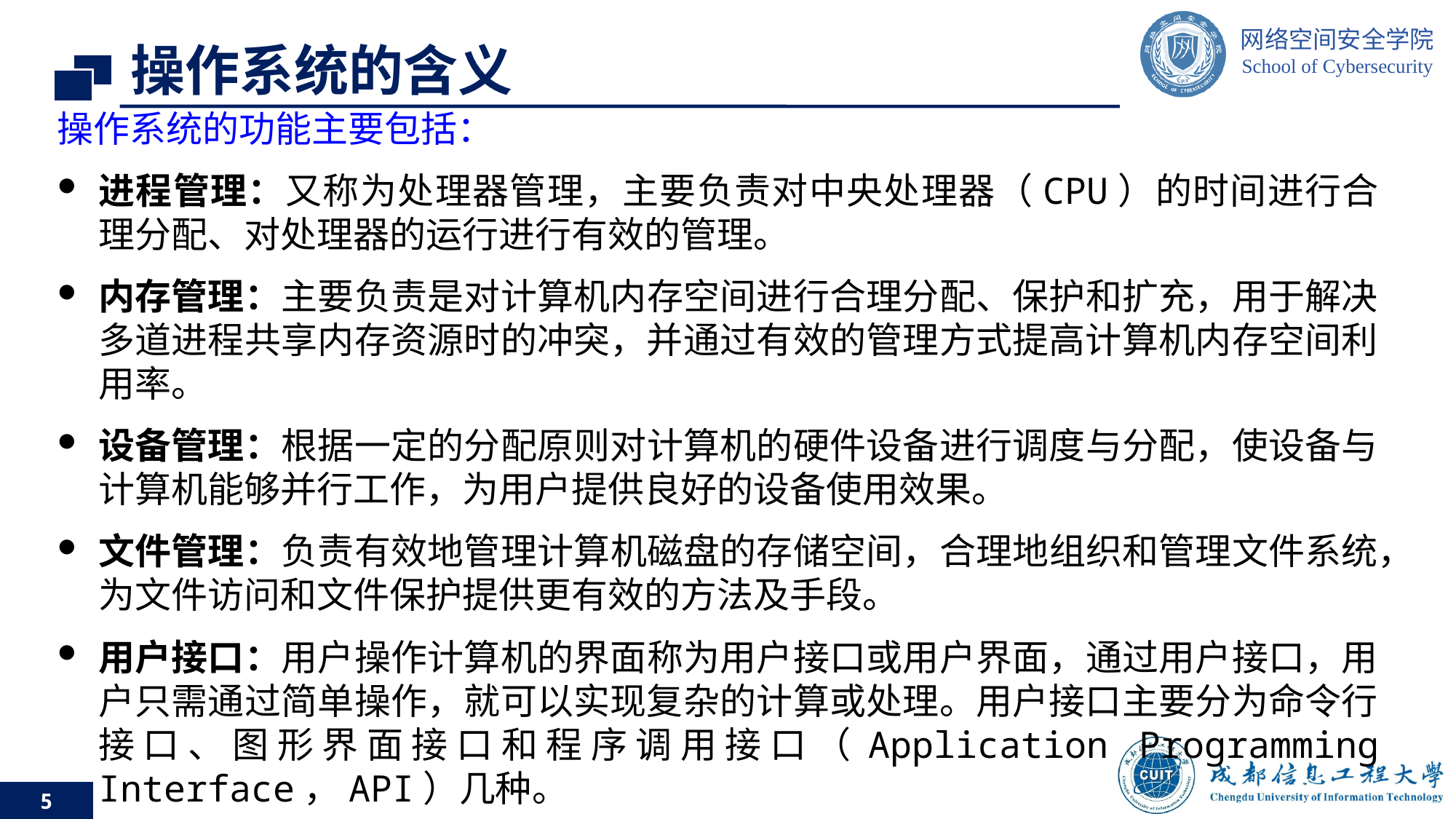

# 操作系统的含义
操作系统的功能主要包括：
进程管理：又称为处理器管理，主要负责对中央处理器（CPU）的时间进行合理分配、对处理器的运行进行有效的管理。
内存管理：主要负责是对计算机内存空间进行合理分配、保护和扩充，用于解决多道进程共享内存资源时的冲突，并通过有效的管理方式提高计算机内存空间利用率。
设备管理：根据一定的分配原则对计算机的硬件设备进行调度与分配，使设备与计算机能够并行工作，为用户提供良好的设备使用效果。
文件管理：负责有效地管理计算机磁盘的存储空间，合理地组织和管理文件系统，为文件访问和文件保护提供更有效的方法及手段。
用户接口：用户操作计算机的界面称为用户接口或用户界面，通过用户接口，用户只需通过简单操作，就可以实现复杂的计算或处理。用户接口主要分为命令行接口、图形界面接口和程序调用接口（Application Programming Interface，API）几种。

5